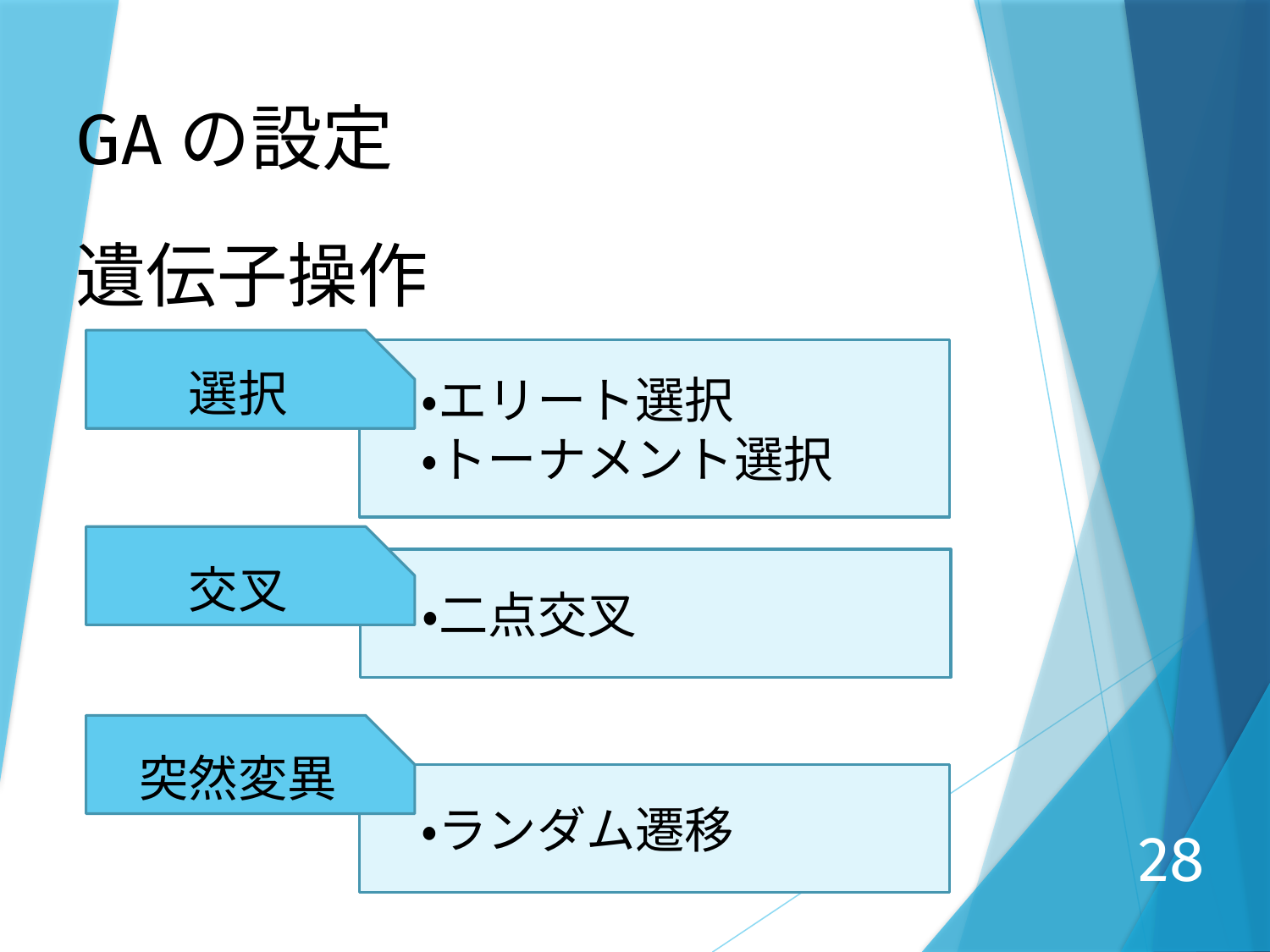

GAの設定
遺伝子操作
選択
　・エリート選択
　・トーナメント選択

交叉
　・二点交叉
突然変異
　・ランダム遷移
28